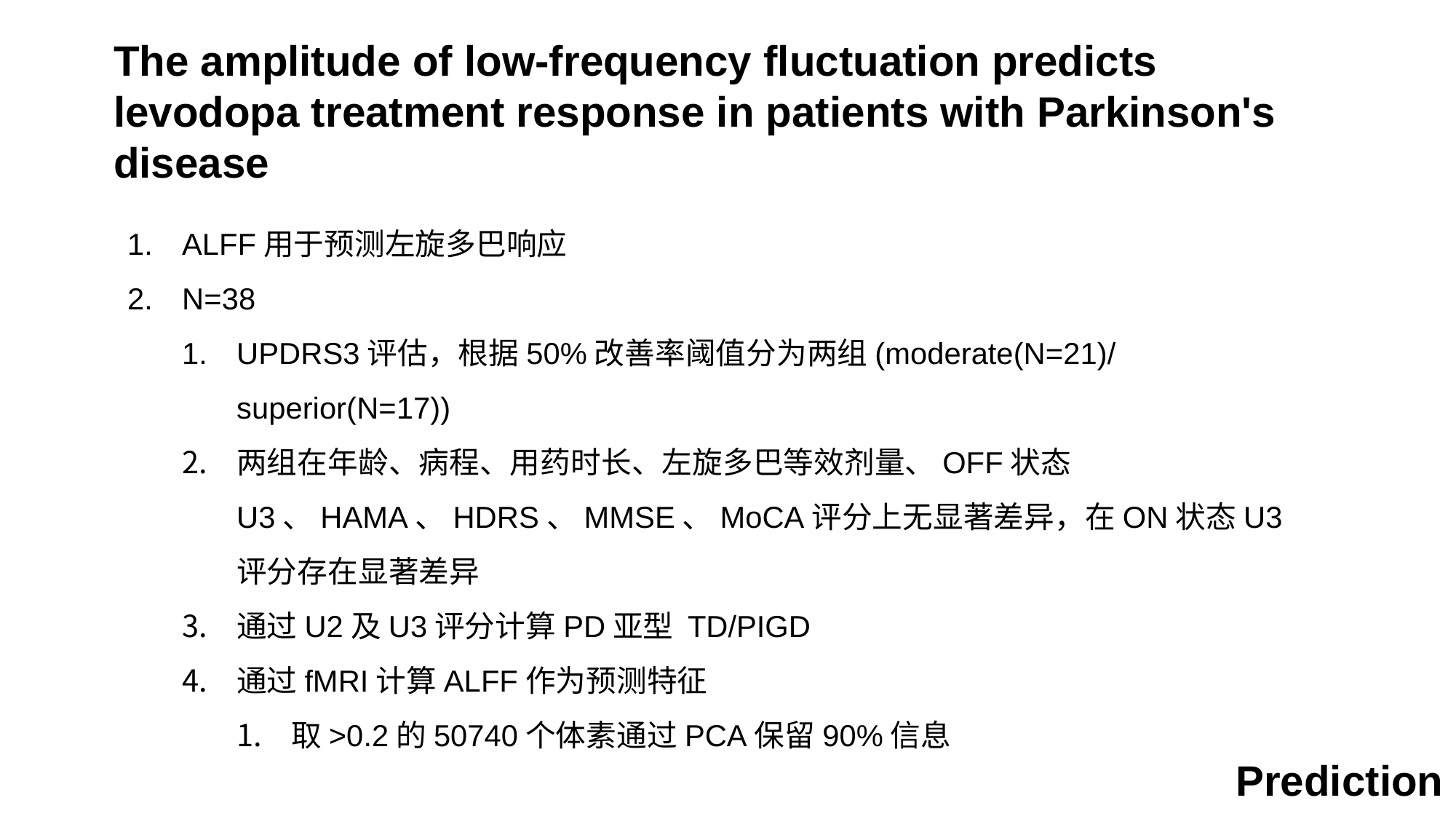

The amplitude of low-frequency fluctuation predicts levodopa treatment response in patients with Parkinson's disease
ALFF用于预测左旋多巴响应
N=38
UPDRS3评估，根据50%改善率阈值分为两组(moderate(N=21)/superior(N=17))
两组在年龄、病程、用药时长、左旋多巴等效剂量、OFF状态U3、HAMA、HDRS、MMSE、MoCA评分上无显著差异，在ON状态U3评分存在显著差异
通过U2及U3评分计算PD亚型 TD/PIGD
通过fMRI计算ALFF作为预测特征
取>0.2的50740个体素通过PCA保留90%信息
Prediction